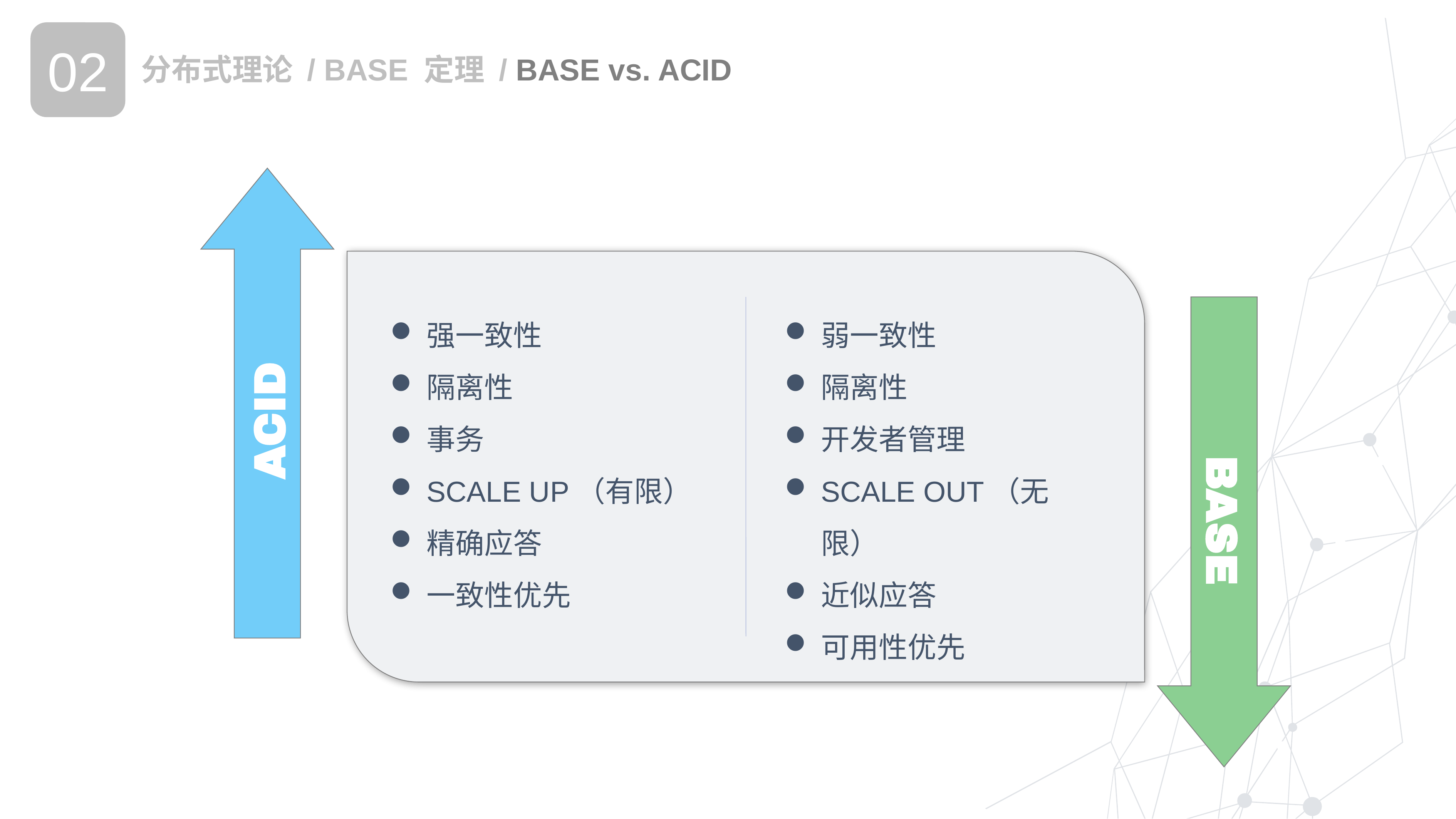

02
分布式理论 / BASE 定理 / BASE vs. ACID

强一致性
隔离性
事务
SCALE UP（有限）
精确应答
一致性优先

弱一致性
隔离性
开发者管理
SCALE OUT（无限）
近似应答
可用性优先
ACID

BASE